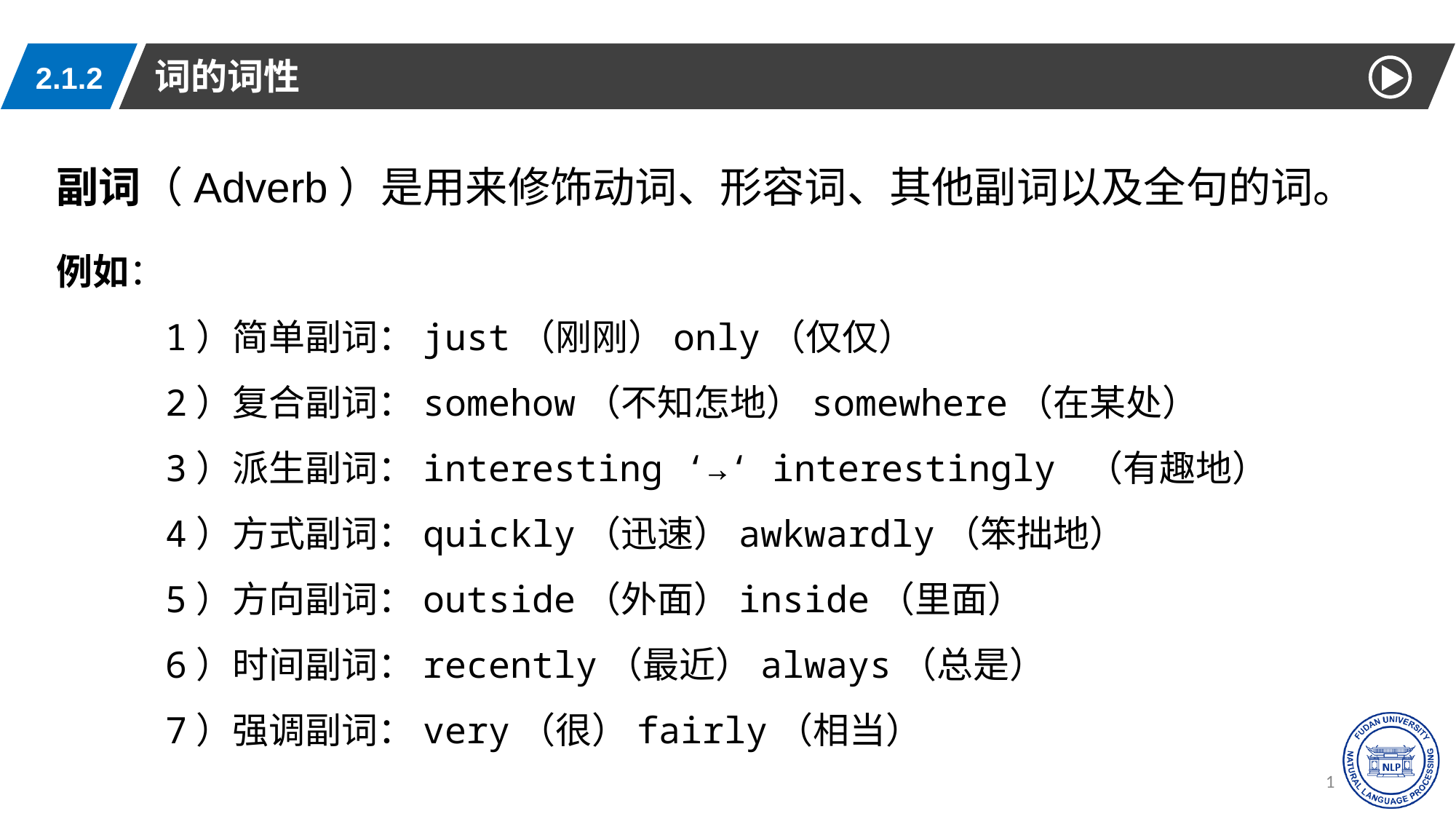

词的词性
2.1.2

副词（Adverb）是用来修饰动词、形容词、其他副词以及全句的词。
例如：
1）简单副词：just（刚刚）only（仅仅）
2）复合副词：somehow（不知怎地）somewhere（在某处）
3）派生副词：interesting ‘→‘ interestingly （有趣地）
4）方式副词：quickly（迅速）awkwardly（笨拙地）
5）方向副词：outside（外面）inside（里面）
6）时间副词：recently（最近）always（总是）
7）强调副词：very（很）fairly（相当）
13